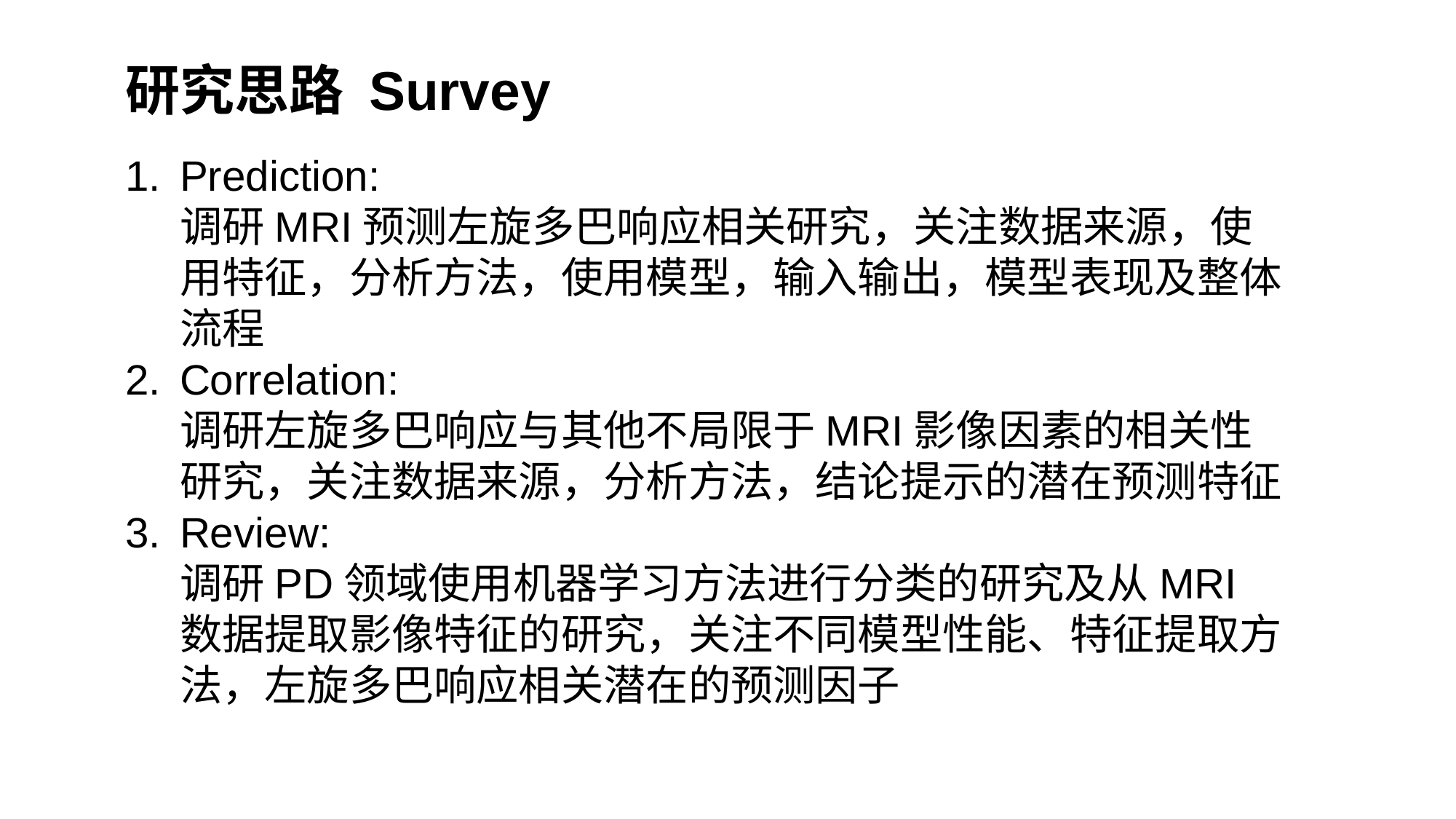

研究思路 Survey
Prediction:
调研MRI预测左旋多巴响应相关研究，关注数据来源，使用特征，分析方法，使用模型，输入输出，模型表现及整体流程
Correlation:
调研左旋多巴响应与其他不局限于MRI影像因素的相关性研究，关注数据来源，分析方法，结论提示的潜在预测特征
Review:
调研PD领域使用机器学习方法进行分类的研究及从MRI数据提取影像特征的研究，关注不同模型性能、特征提取方法，左旋多巴响应相关潜在的预测因子